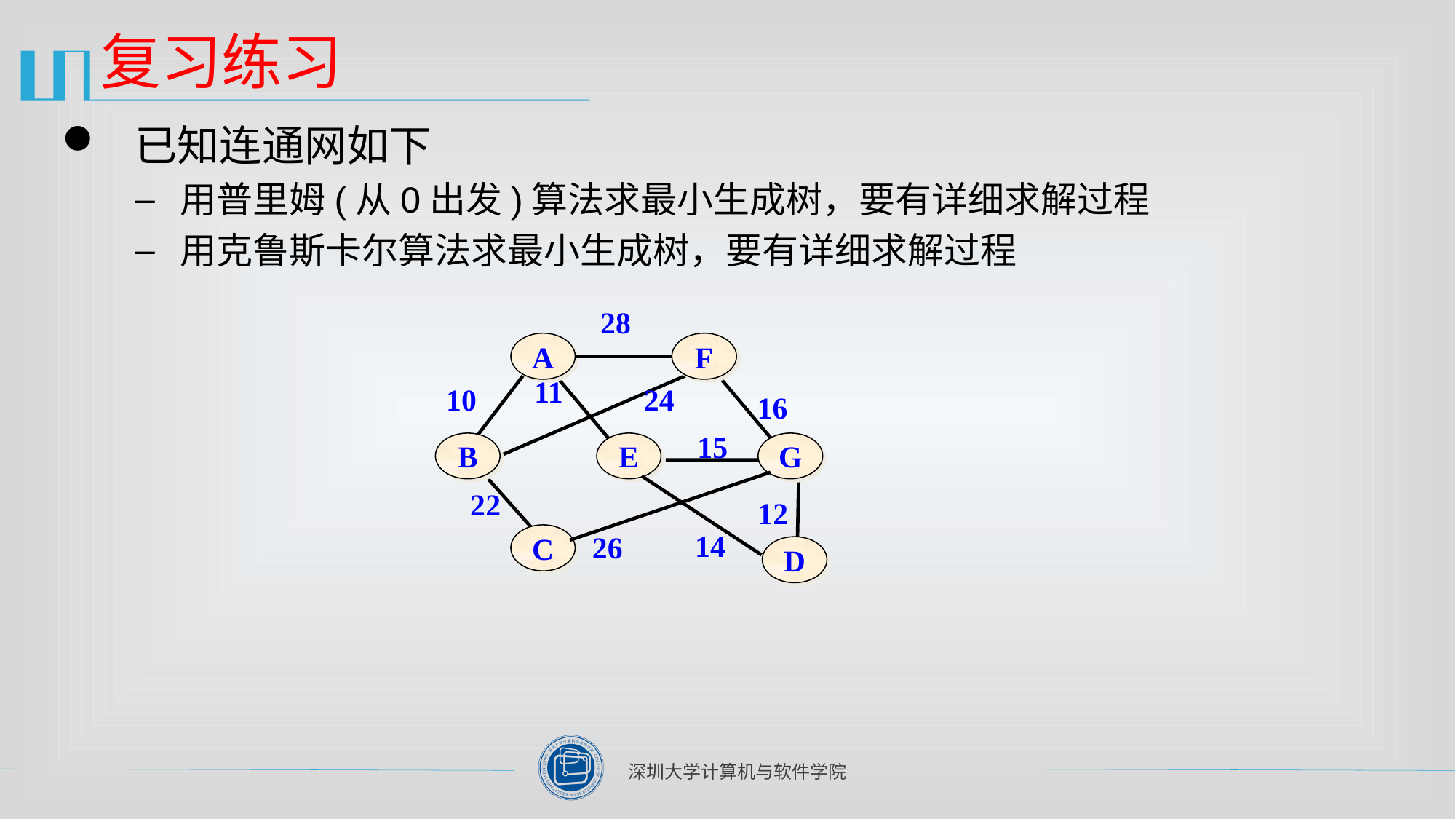

# 复习练习
已知连通网如下
用普里姆(从0出发)算法求最小生成树，要有详细求解过程
用克鲁斯卡尔算法求最小生成树，要有详细求解过程

28
A
F

11

24
10
16
15
B
E
G

22

12
C
D

14
26
91